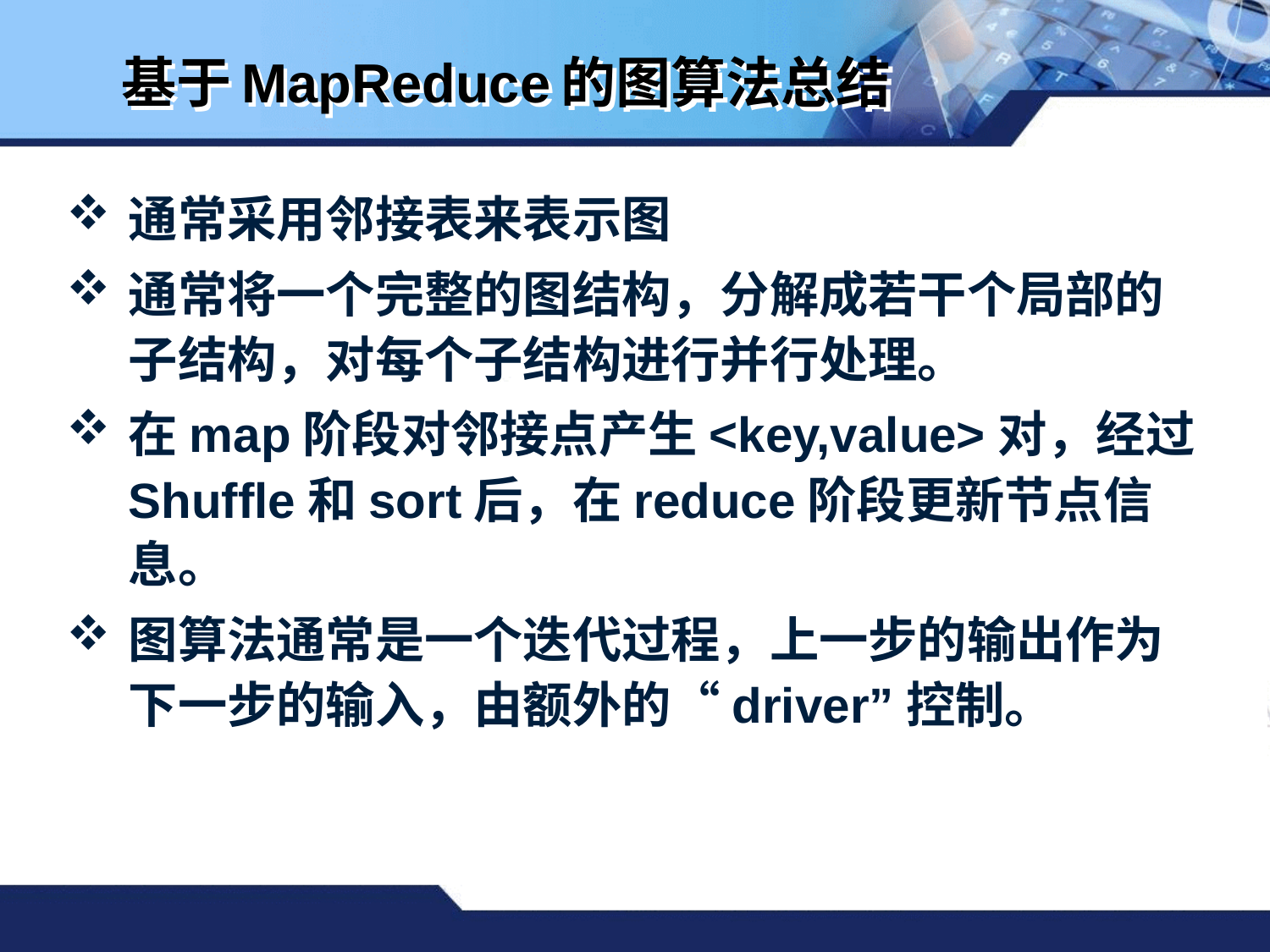

# 基于MapReduce的图算法总结
通常采用邻接表来表示图
通常将一个完整的图结构，分解成若干个局部的子结构，对每个子结构进行并行处理。
在map阶段对邻接点产生<key,value>对，经过Shuffle和sort后，在reduce阶段更新节点信息。
图算法通常是一个迭代过程，上一步的输出作为下一步的输入，由额外的“driver”控制。